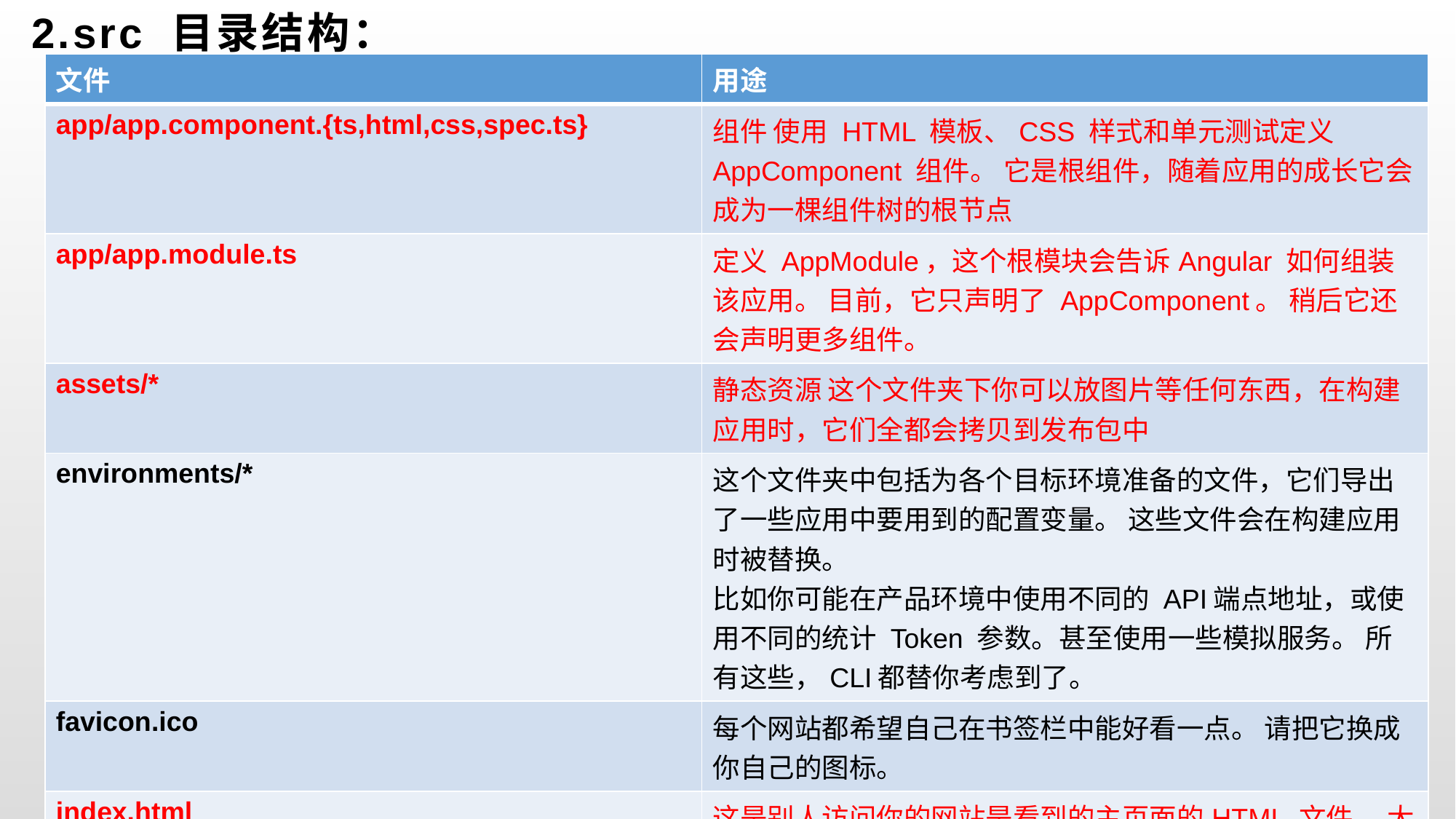

# 2.src 目录结构：
| 文件 | 用途 |
| --- | --- |
| app/app.component.{ts,html,css,spec.ts} | 组件 使用 HTML 模板、CSS 样式和单元测试定义 AppComponent 组件。 它是根组件，随着应用的成长它会成为一棵组件树的根节点 |
| app/app.module.ts | 定义 AppModule，这个根模块会告诉Angular 如何组装该应用。 目前，它只声明了 AppComponent。 稍后它还会声明更多组件。 |
| assets/\* | 静态资源 这个文件夹下你可以放图片等任何东西，在构建应用时，它们全都会拷贝到发布包中 |
| environments/\* | 这个文件夹中包括为各个目标环境准备的文件，它们导出了一些应用中要用到的配置变量。 这些文件会在构建应用时被替换。 比如你可能在产品环境中使用不同的 API端点地址，或使用不同的统计 Token 参数。甚至使用一些模拟服务。 所有这些，CLI都替你考虑到了。 |
| favicon.ico | 每个网站都希望自己在书签栏中能好看一点。 请把它换成你自己的图标。 |
| index.html | 这是别人访问你的网站是看到的主页面的HTML 文件。 大多数情况下你都不用编辑它。 在构建应用时，CLI 会自动把所有 js和 css 文件添加进去，所以你不必在这里手动添加任何 <script> 或 <link> 标签。 |